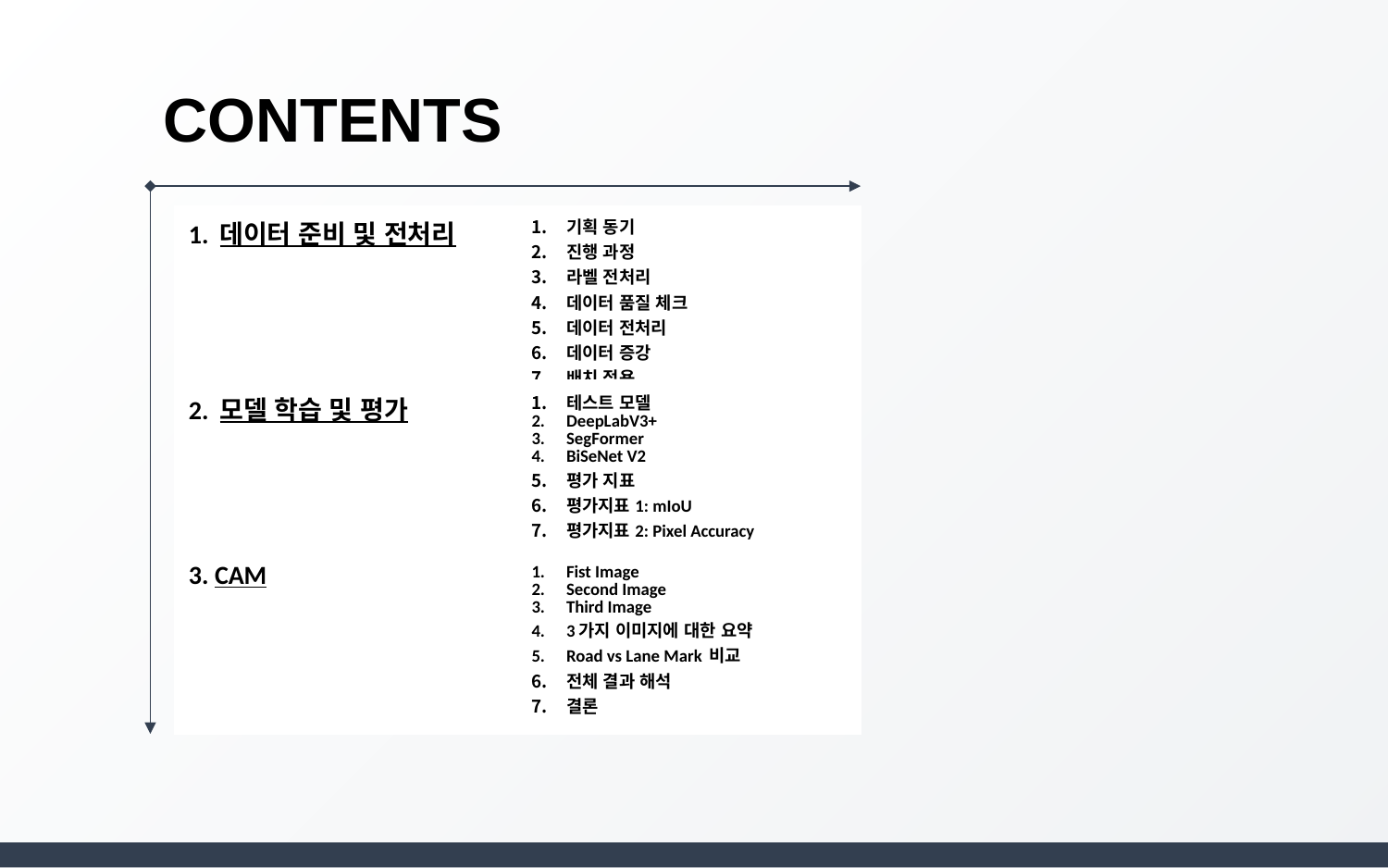

CONTENTS
| 1. 데이터 준비 및 전처리 | 기획 동기 진행 과정 라벨 전처리 데이터 품질 체크 데이터 전처리 데이터 증강 배치 적용 |
| --- | --- |
| 2. 모델 학습 및 평가 | 테스트 모델 DeepLabV3+ SegFormer BiSeNet V2 평가 지표 평가지표1: mIoU 평가지표2: Pixel Accuracy |
| 3. CAM | Fist Image Second Image Third Image 3가지 이미지에 대한 요약 Road vs Lane Mark 비교 전체 결과 해석 결론 |